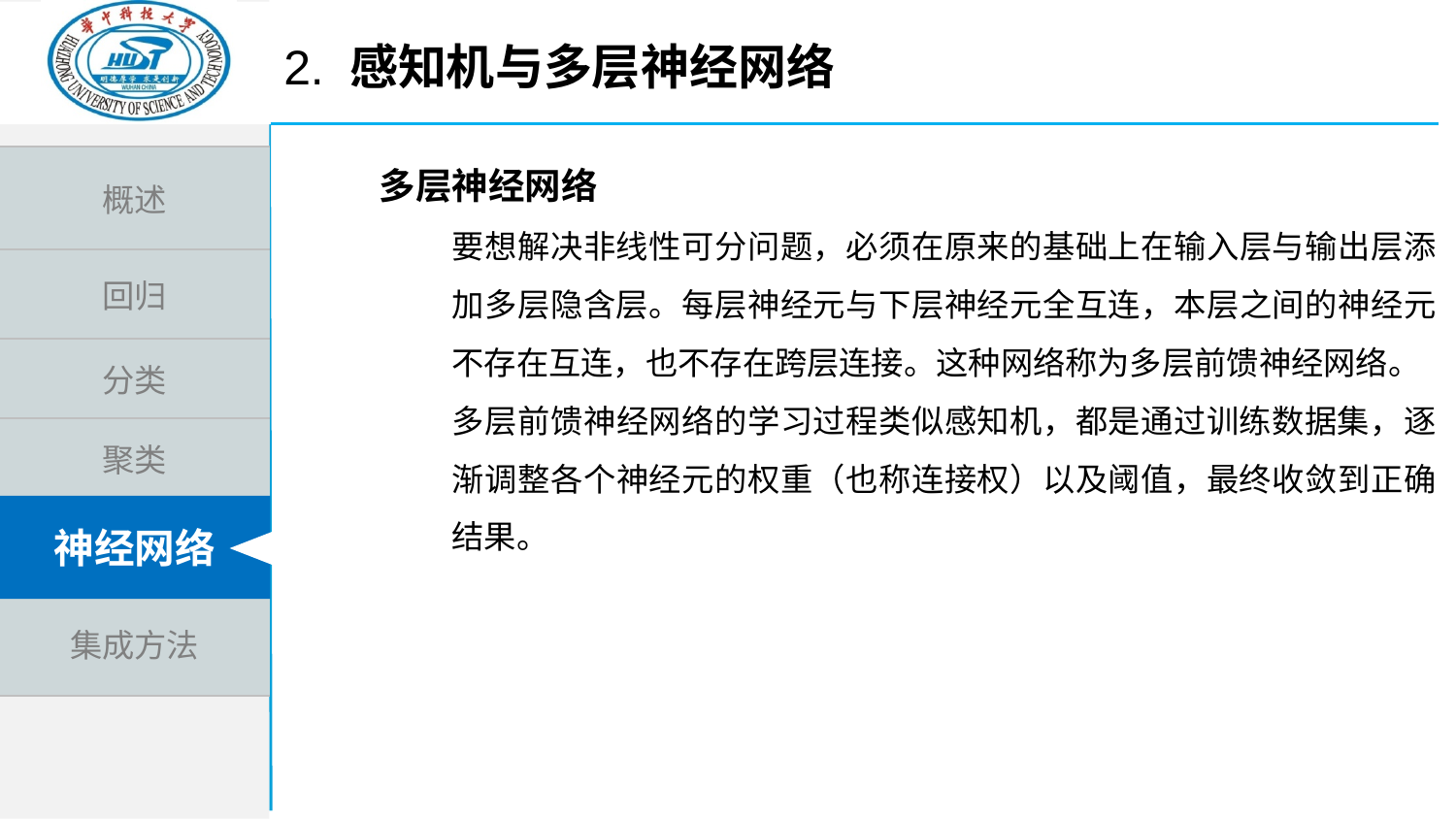

2. 感知机与多层神经网络
多层神经网络
要想解决非线性可分问题，必须在原来的基础上在输入层与输出层添加多层隐含层。每层神经元与下层神经元全互连，本层之间的神经元不存在互连，也不存在跨层连接。这种网络称为多层前馈神经网络。
多层前馈神经网络的学习过程类似感知机，都是通过训练数据集，逐渐调整各个神经元的权重（也称连接权）以及阈值，最终收敛到正确结果。